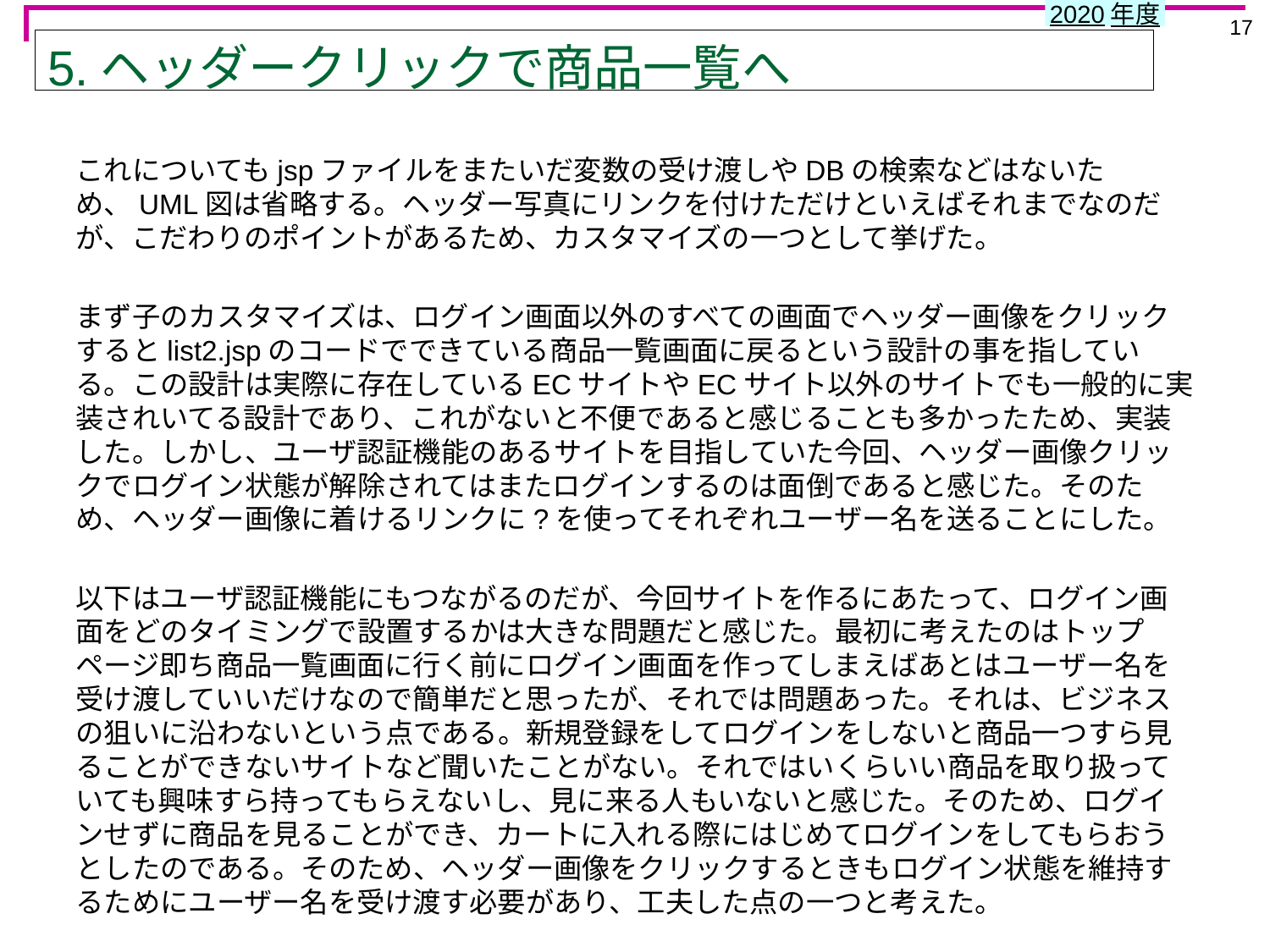

17
# 5.ヘッダークリックで商品一覧へ
これについてもjspファイルをまたいだ変数の受け渡しやDBの検索などはないため、UML図は省略する。ヘッダー写真にリンクを付けただけといえばそれまでなのだが、こだわりのポイントがあるため、カスタマイズの一つとして挙げた。

まず子のカスタマイズは、ログイン画面以外のすべての画面でヘッダー画像をクリックするとlist2.jspのコードでできている商品一覧画面に戻るという設計の事を指している。この設計は実際に存在しているECサイトやECサイト以外のサイトでも一般的に実装されいてる設計であり、これがないと不便であると感じることも多かったため、実装した。しかし、ユーザ認証機能のあるサイトを目指していた今回、ヘッダー画像クリックでログイン状態が解除されてはまたログインするのは面倒であると感じた。そのため、ヘッダー画像に着けるリンクに?を使ってそれぞれユーザー名を送ることにした。

以下はユーザ認証機能にもつながるのだが、今回サイトを作るにあたって、ログイン画面をどのタイミングで設置するかは大きな問題だと感じた。最初に考えたのはトップページ即ち商品一覧画面に行く前にログイン画面を作ってしまえばあとはユーザー名を受け渡していいだけなので簡単だと思ったが、それでは問題あった。それは、ビジネスの狙いに沿わないという点である。新規登録をしてログインをしないと商品一つすら見ることができないサイトなど聞いたことがない。それではいくらいい商品を取り扱っていても興味すら持ってもらえないし、見に来る人もいないと感じた。そのため、ログインせずに商品を見ることができ、カートに入れる際にはじめてログインをしてもらおうとしたのである。そのため、ヘッダー画像をクリックするときもログイン状態を維持するためにユーザー名を受け渡す必要があり、工夫した点の一つと考えた。